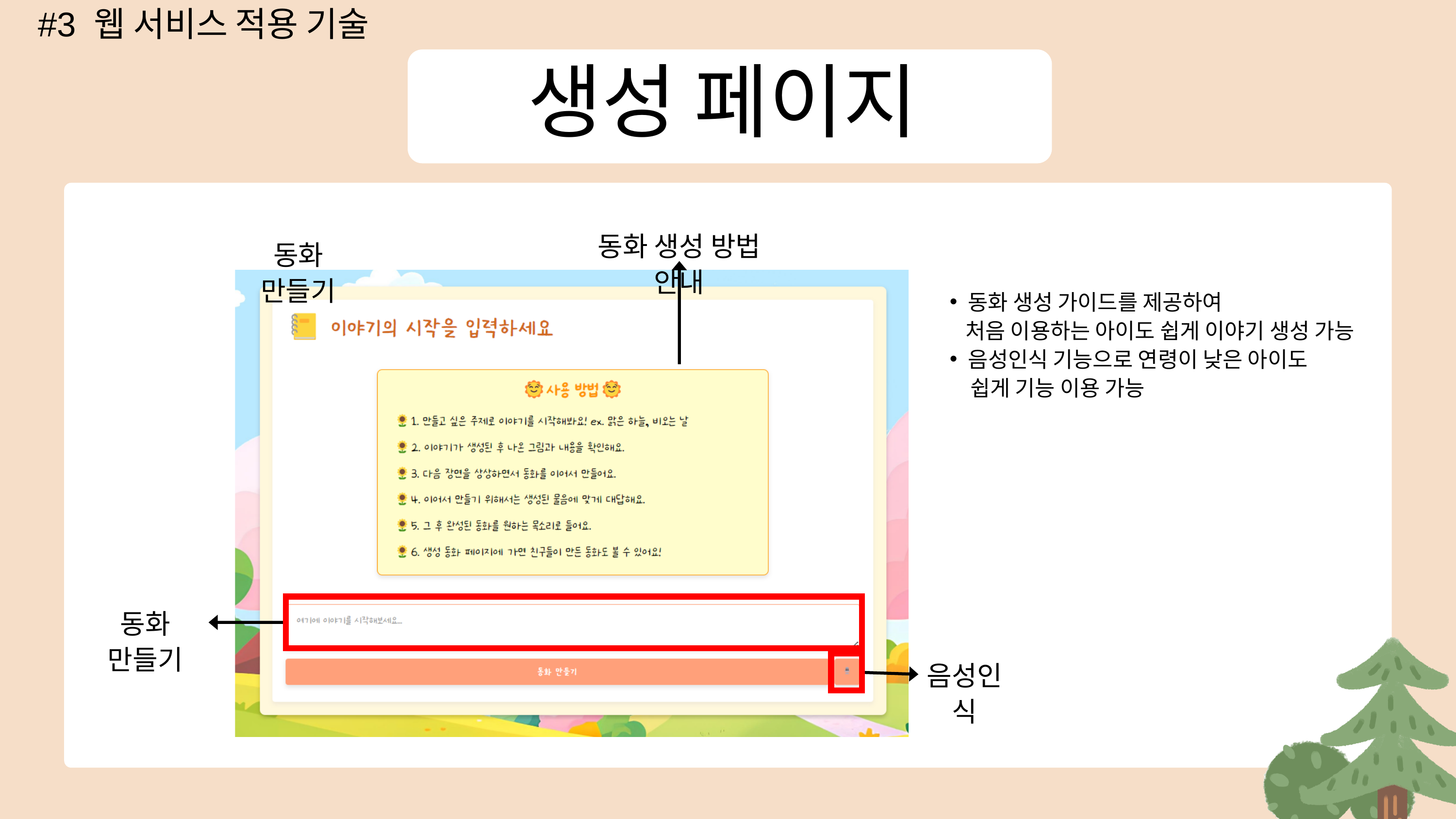

#3 웹 서비스 적용 기술

생성 페이지

동화 생성 방법 안내
동화 만들기

동화 생성 가이드를 제공하여
      처음 이용하는 아이도 쉽게 이야기 생성 가능
음성인식 기능으로 연령이 낮은 아이도
       쉽게 기능 이용 가능

동화 만들기

음성인식